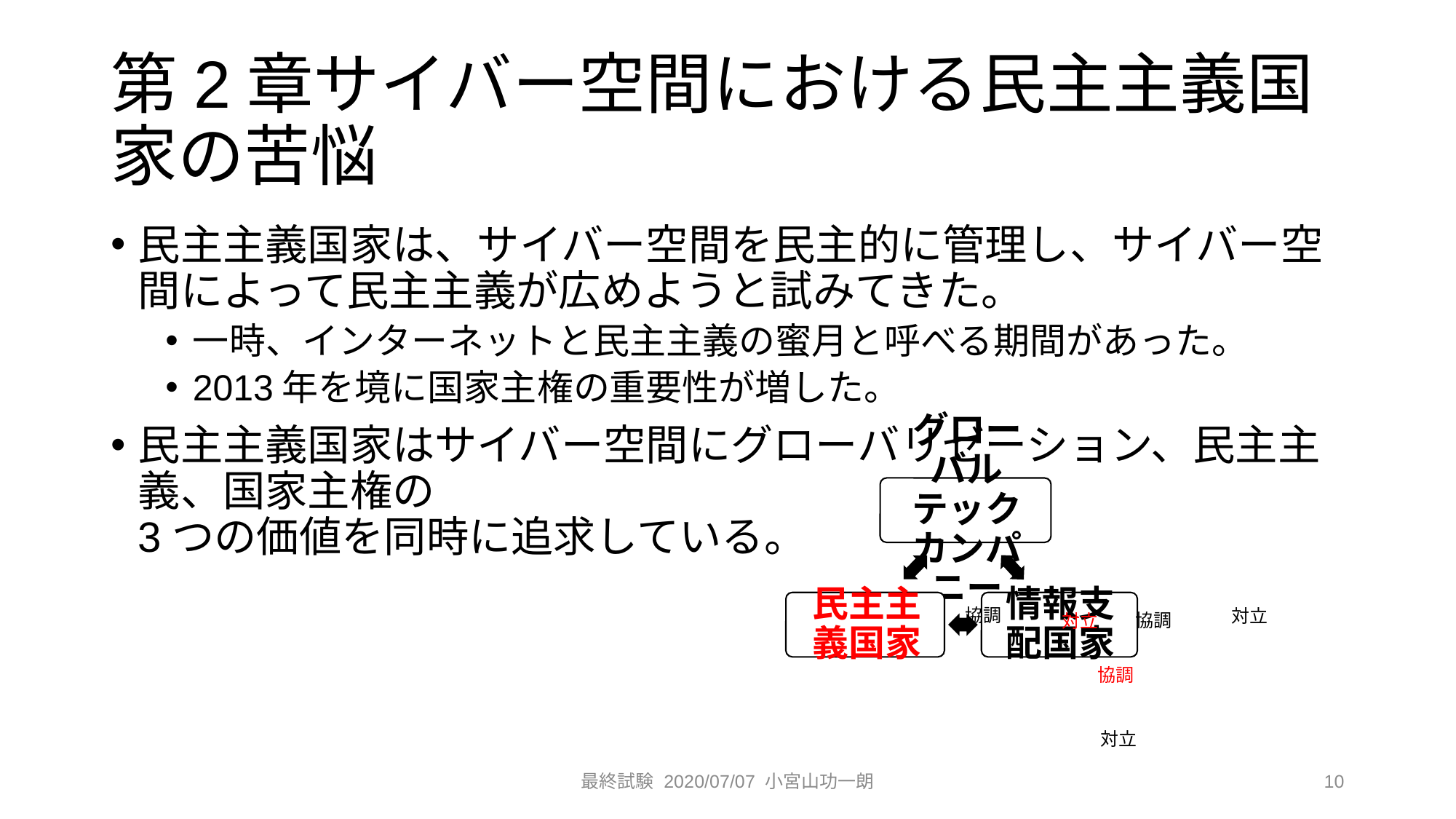

# 第2章サイバー空間における民主主義国家の苦悩
民主主義国家は、サイバー空間を民主的に管理し、サイバー空間によって民主主義が広めようと試みてきた。
一時、インターネットと民主主義の蜜月と呼べる期間があった。
2013年を境に国家主権の重要性が増した。
民主主義国家はサイバー空間にグローバリゼーション、民主主義、国家主権の
3つの価値を同時に追求している。
グローバルテックカンパニー

情報支配国家

民主主義国家

協調
対立
協調
対立
協調
対立
最終試験 2020/07/07 小宮山功一朗
10